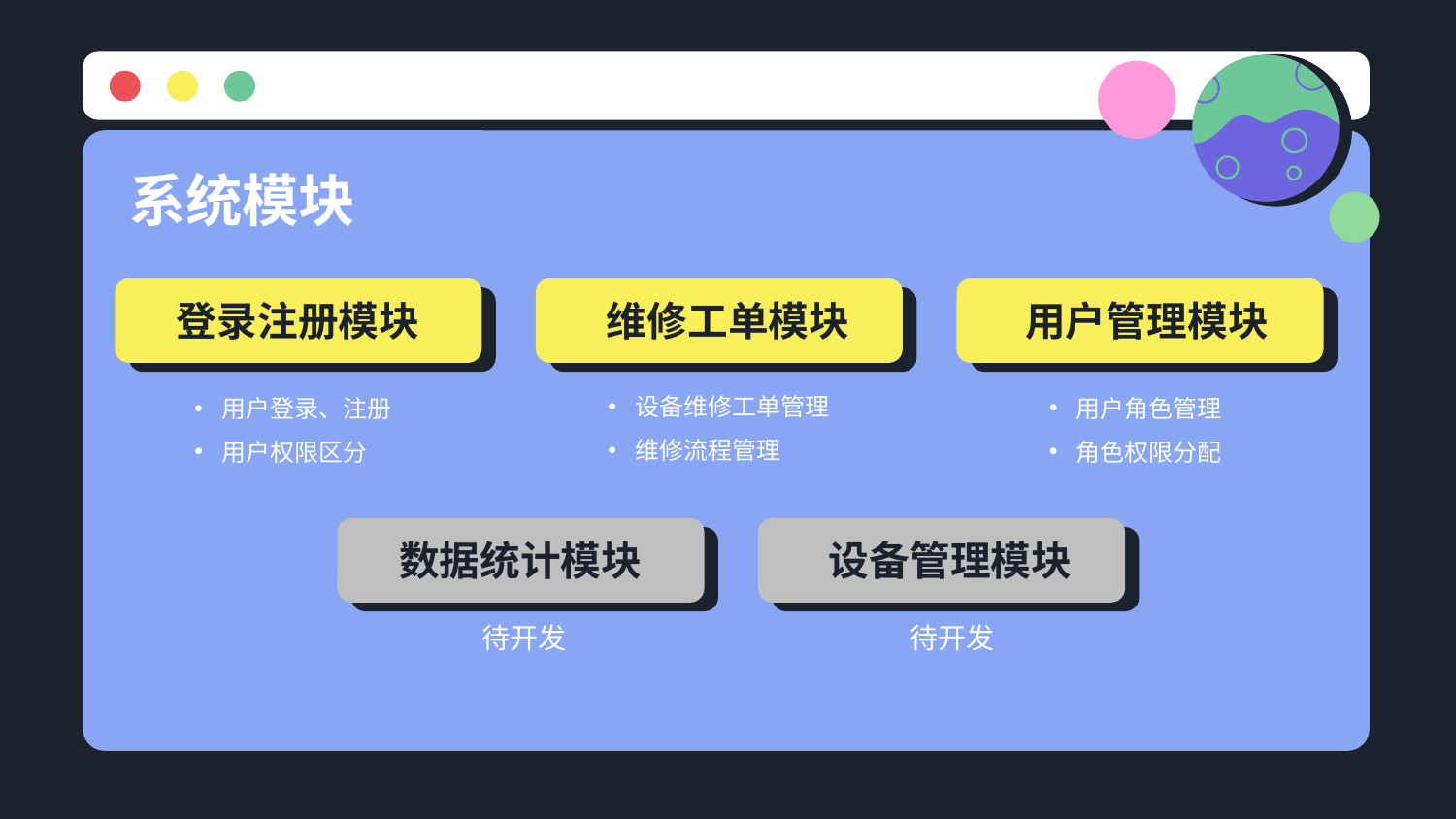

# 系统模块

登录注册模块
维修工单模块
用户管理模块
设备维修工单管理
维修流程管理
用户角色管理
角色权限分配
用户登录、注册
用户权限区分

数据统计模块
设备管理模块
待开发
待开发